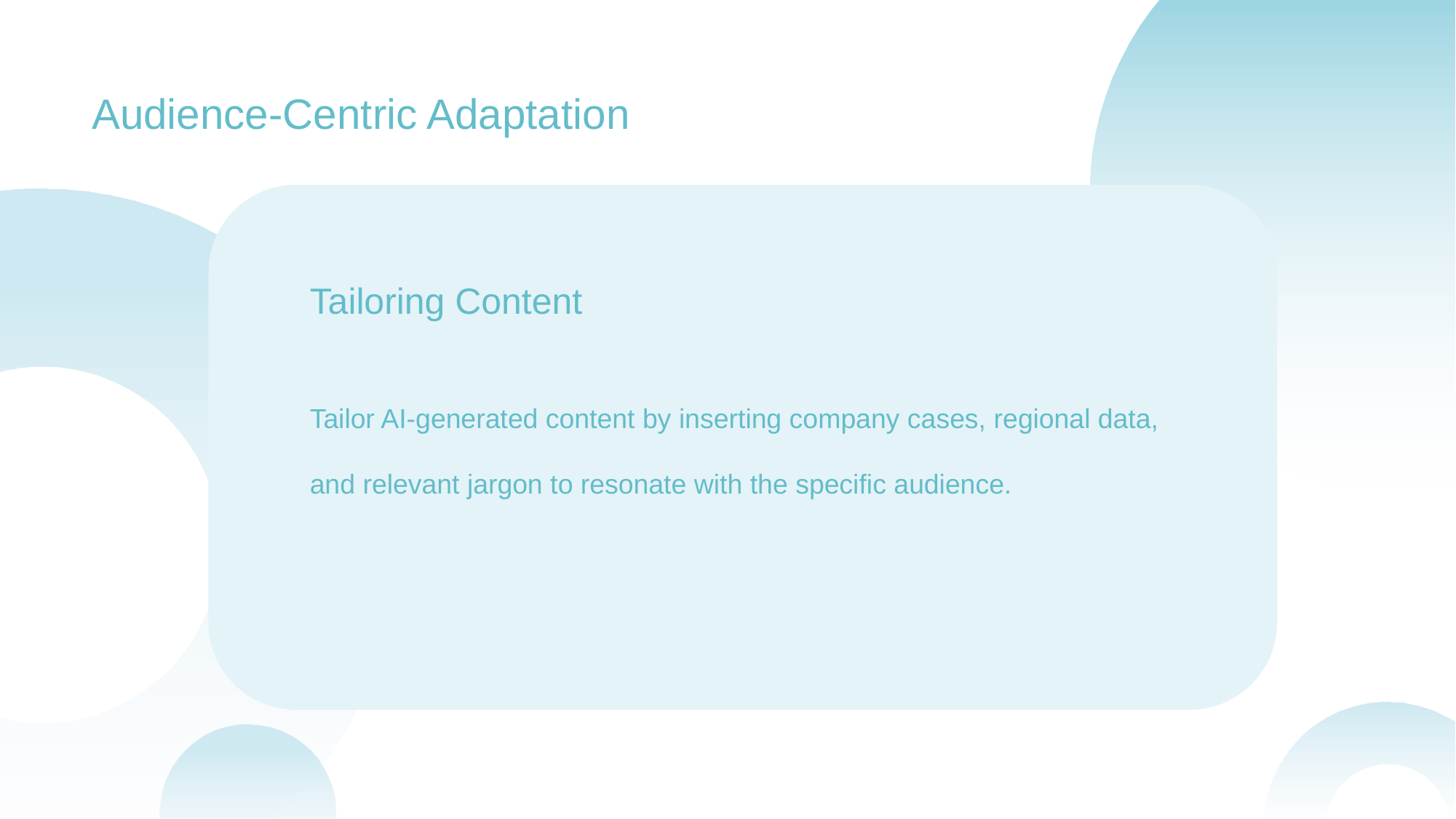

Audience-Centric Adaptation

Tailoring Content
Tailor AI-generated content by inserting company cases, regional data, and relevant jargon to resonate with the specific audience.
汇报人：xxx   汇报时间：x年x月x日